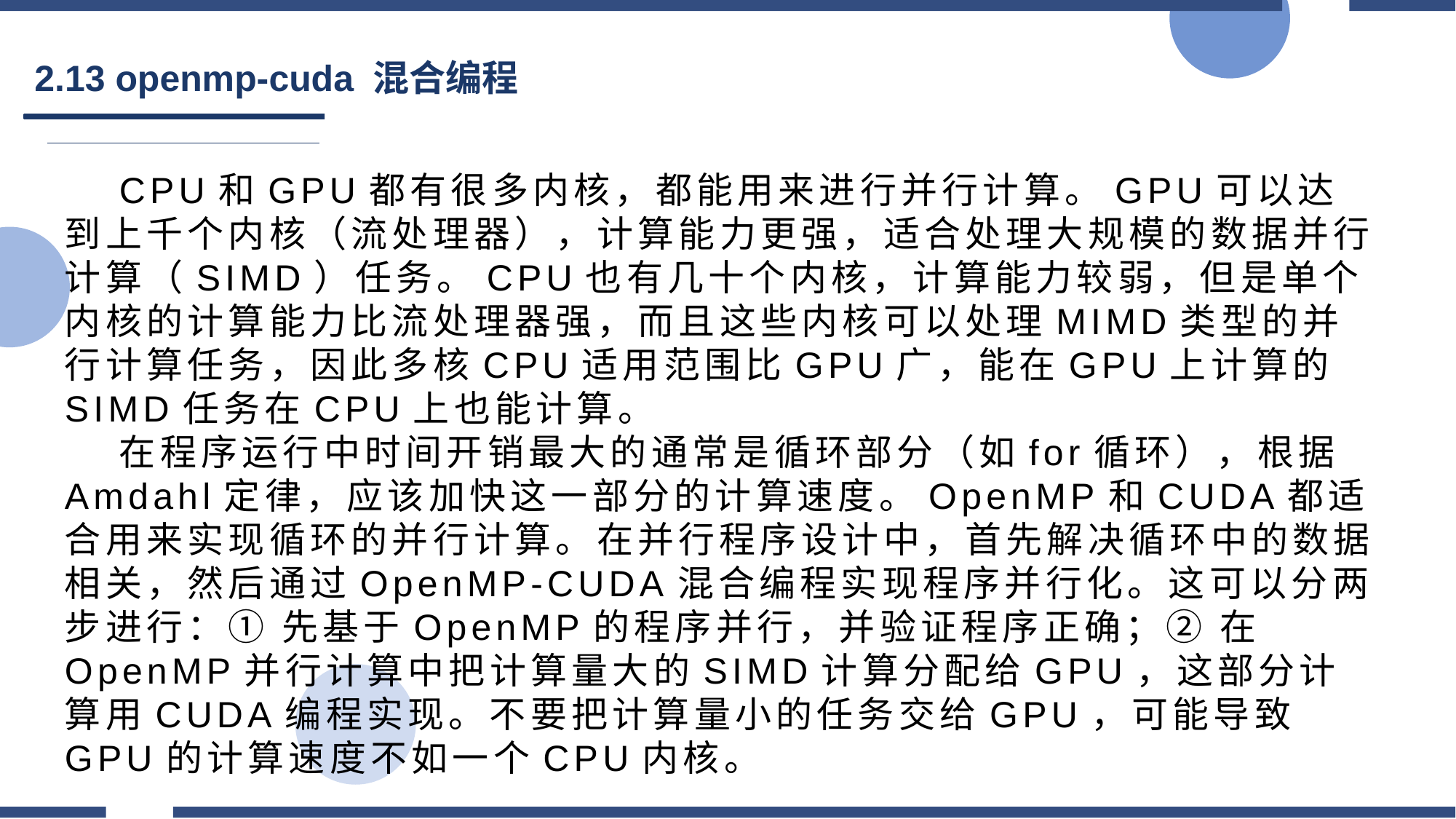

# 2.13 openmp-cuda 混合编程
CPU和GPU都有很多内核，都能用来进行并行计算。GPU可以达到上千个内核（流处理器），计算能力更强，适合处理大规模的数据并行计算（SIMD）任务。CPU也有几十个内核，计算能力较弱，但是单个内核的计算能力比流处理器强，而且这些内核可以处理MIMD类型的并行计算任务，因此多核CPU适用范围比GPU广，能在GPU上计算的SIMD任务在CPU上也能计算。
在程序运行中时间开销最大的通常是循环部分（如for循环），根据Amdahl定律，应该加快这一部分的计算速度。OpenMP和CUDA都适合用来实现循环的并行计算。在并行程序设计中，首先解决循环中的数据相关，然后通过OpenMP-CUDA混合编程实现程序并行化。这可以分两步进行：① 先基于OpenMP的程序并行，并验证程序正确；② 在OpenMP并行计算中把计算量大的SIMD计算分配给GPU，这部分计算用CUDA编程实现。不要把计算量小的任务交给GPU，可能导致GPU的计算速度不如一个CPU内核。